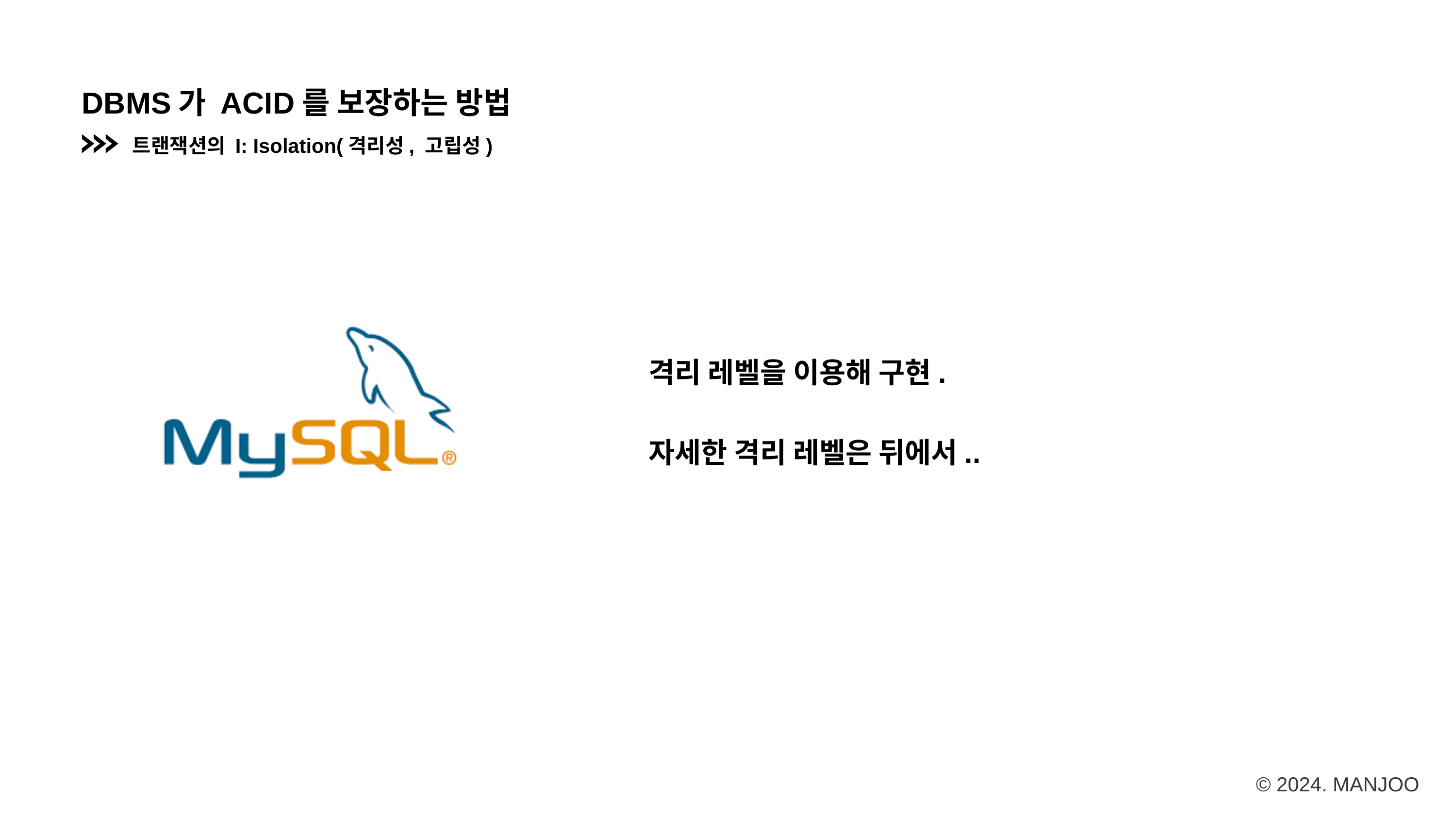

DBMS가 ACID를 보장하는 방법

트랜잭션의 I: Isolation(격리성, 고립성)

격리 레벨을 이용해 구현.

자세한 격리 레벨은 뒤에서..
© 2024. MANJOO